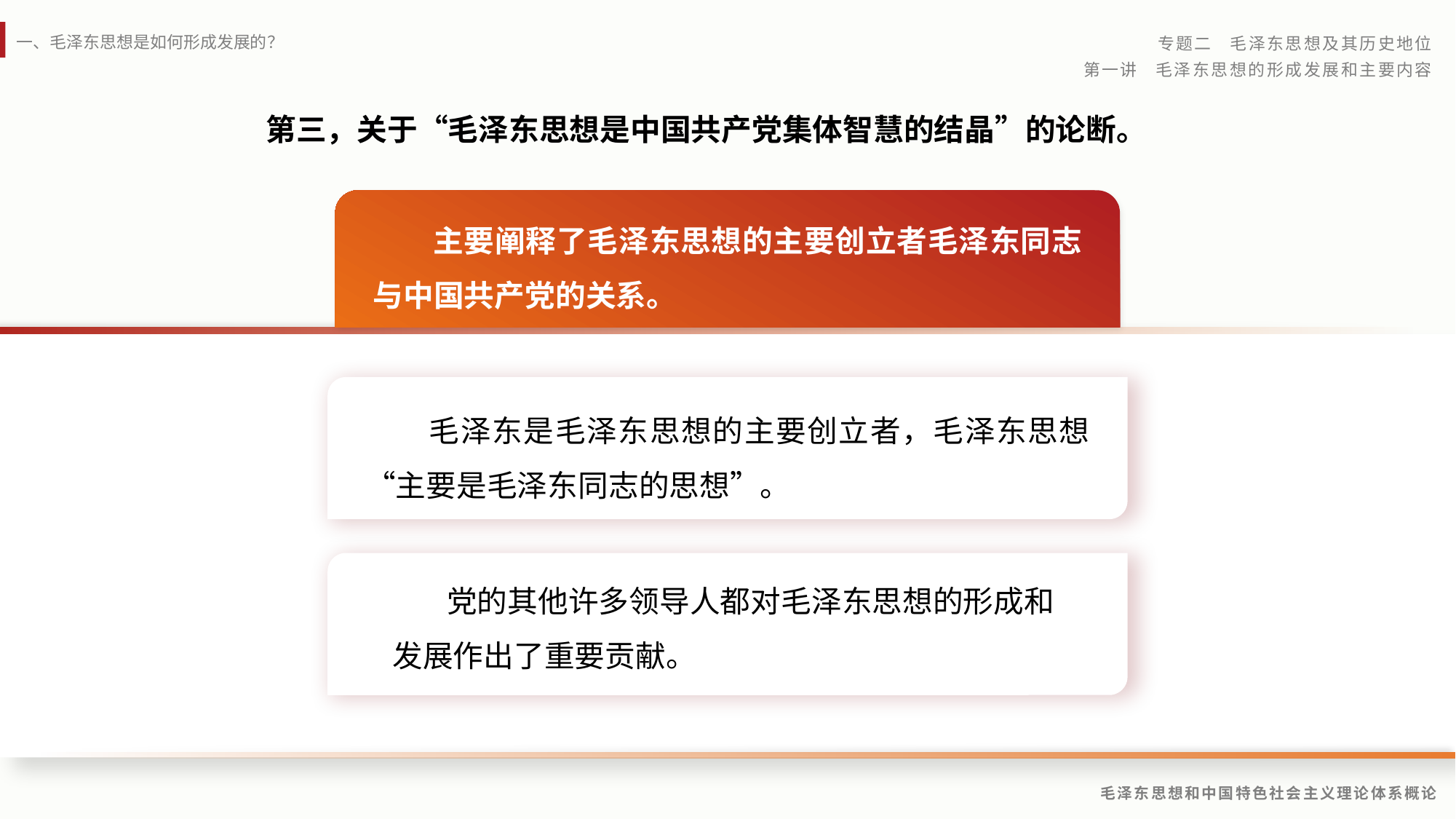

第三，关于“毛泽东思想是中国共产党集体智慧的结晶”的论断。

       主要阐释了毛泽东思想的主要创立者毛泽东同志与中国共产党的关系。

       毛泽东是毛泽东思想的主要创立者，毛泽东思想“主要是毛泽东同志的思想”。

       党的其他许多领导人都对毛泽东思想的形成和发展作出了重要贡献。